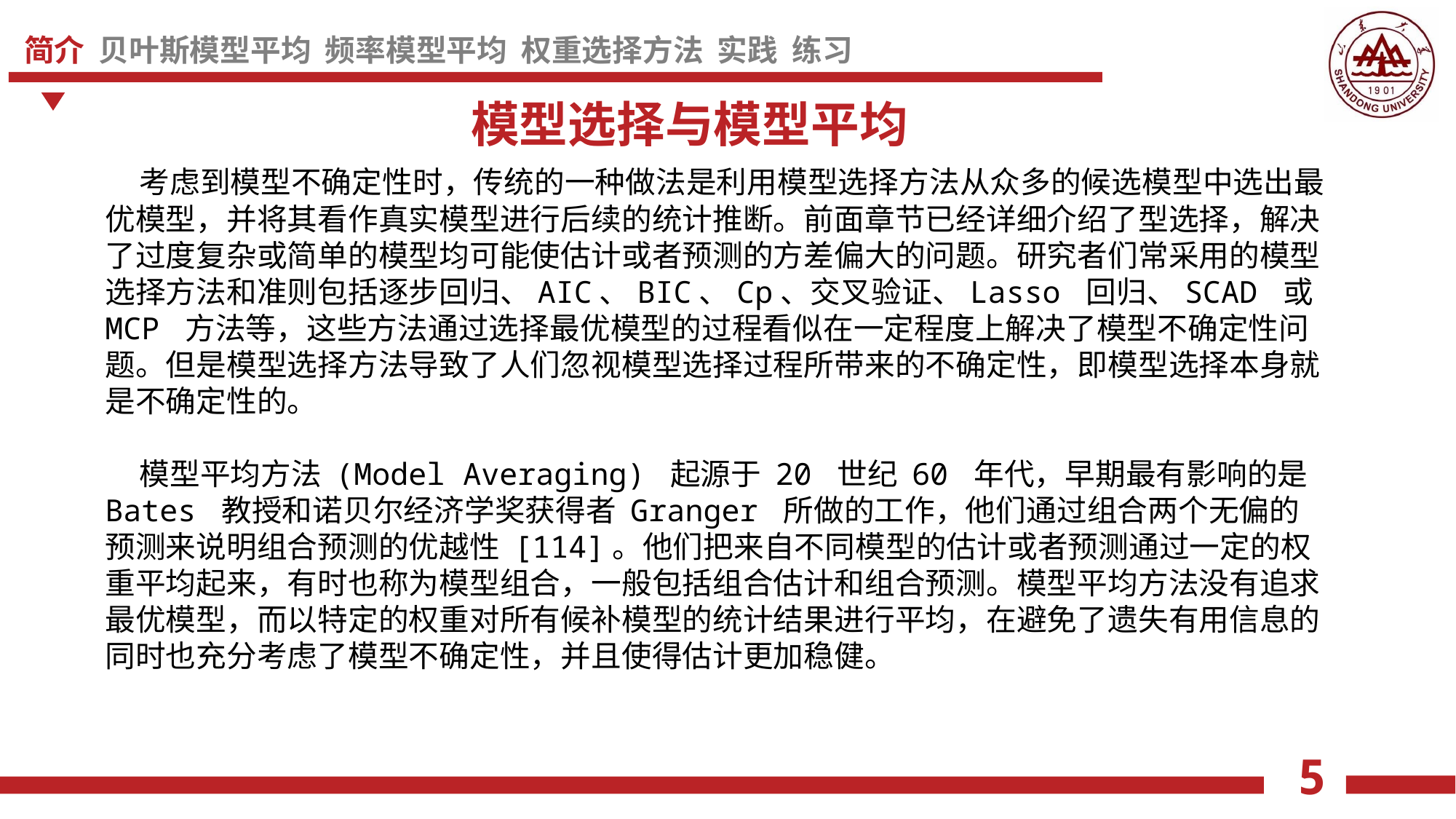

模型选择与模型平均
    考虑到模型不确定性时，传统的一种做法是利用模型选择方法从众多的候选模型中选出最优模型，并将其看作真实模型进行后续的统计推断。前面章节已经详细介绍了型选择，解决了过度复杂或简单的模型均可能使估计或者预测的方差偏大的问题。研究者们常采用的模型选择方法和准则包括逐步回归、AIC、BIC、Cp、交叉验证、Lasso 回归、SCAD 或 MCP 方法等，这些方法通过选择最优模型的过程看似在一定程度上解决了模型不确定性问题。但是模型选择方法导致了人们忽视模型选择过程所带来的不确定性，即模型选择本身就是不确定性的。

    模型平均方法 (Model Averaging) 起源于 20 世纪 60 年代，早期最有影响的是Bates 教授和诺贝尔经济学奖获得者 Granger 所做的工作，他们通过组合两个无偏的预测来说明组合预测的优越性 [114]。他们把来自不同模型的估计或者预测通过一定的权重平均起来，有时也称为模型组合，一般包括组合估计和组合预测。模型平均方法没有追求最优模型，而以特定的权重对所有候补模型的统计结果进行平均，在避免了遗失有用信息的同时也充分考虑了模型不确定性，并且使得估计更加稳健。